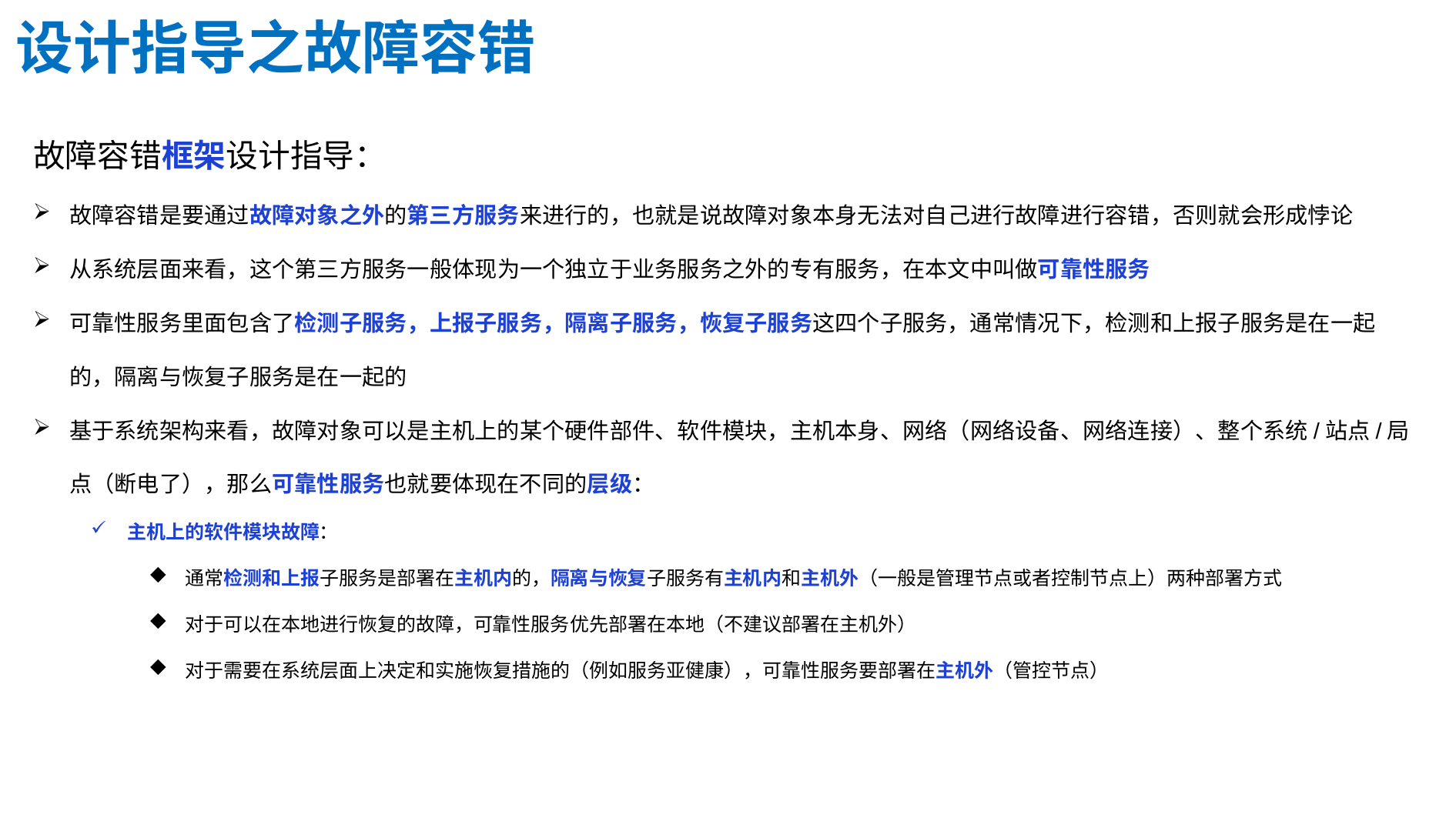

设计指导之故障容错
故障容错框架设计指导：
故障容错是要通过故障对象之外的第三方服务来进行的，也就是说故障对象本身无法对自己进行故障进行容错，否则就会形成悖论
从系统层面来看，这个第三方服务一般体现为一个独立于业务服务之外的专有服务，在本文中叫做可靠性服务
可靠性服务里面包含了检测子服务，上报子服务，隔离子服务，恢复子服务这四个子服务，通常情况下，检测和上报子服务是在一起的，隔离与恢复子服务是在一起的
基于系统架构来看，故障对象可以是主机上的某个硬件部件、软件模块，主机本身、网络（网络设备、网络连接）、整个系统/站点/局点（断电了），那么可靠性服务也就要体现在不同的层级：
主机上的软件模块故障：
通常检测和上报子服务是部署在主机内的，隔离与恢复子服务有主机内和主机外（一般是管理节点或者控制节点上）两种部署方式
对于可以在本地进行恢复的故障，可靠性服务优先部署在本地（不建议部署在主机外）
对于需要在系统层面上决定和实施恢复措施的（例如服务亚健康），可靠性服务要部署在主机外（管控节点）